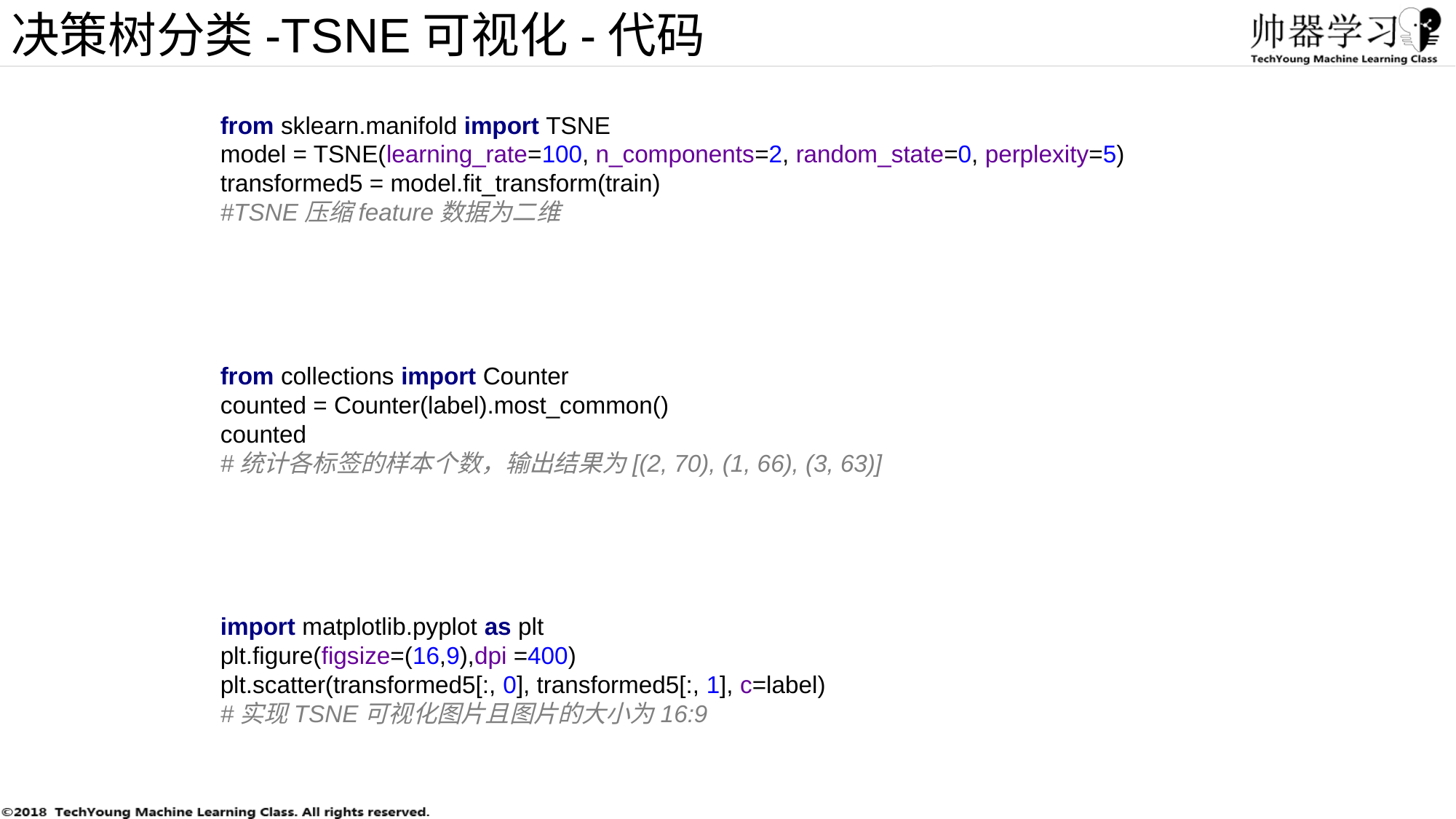

决策树分类-TSNE可视化-代码
from sklearn.manifold import TSNE
model = TSNE(learning_rate=100, n_components=2, random_state=0, perplexity=5)
transformed5 = model.fit_transform(train)
#TSNE压缩feature数据为二维
from collections import Counter
counted = Counter(label).most_common()
counted
#统计各标签的样本个数，输出结果为[(2, 70), (1, 66), (3, 63)]

import matplotlib.pyplot as plt
plt.figure(figsize=(16,9),dpi =400)
plt.scatter(transformed5[:, 0], transformed5[:, 1], c=label)
#实现TSNE可视化图片且图片的大小为16:9